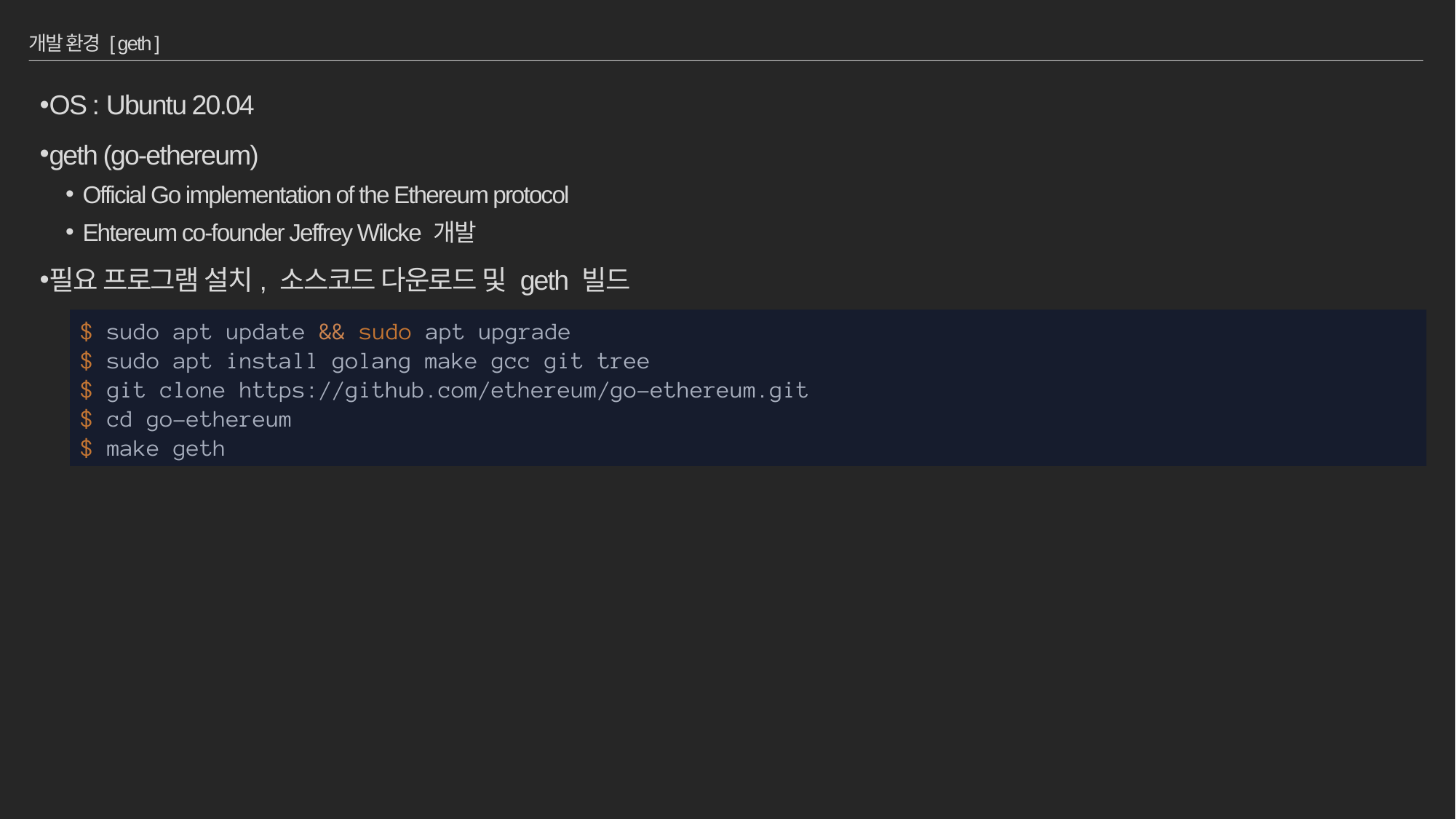

# 개발 환경 [ geth ]
OS : Ubuntu 20.04
geth (go-ethereum)
Official Go implementation of the Ethereum protocol
Ehtereum co-founder Jeffrey Wilcke 개발
필요 프로그램 설치, 소스코드 다운로드 및 geth 빌드

$ sudo apt update && sudo apt upgrade
$ sudo apt install golang make gcc git tree
$ git clone https://github.com/ethereum/go-ethereum.git
$ cd go-ethereum
$ make geth